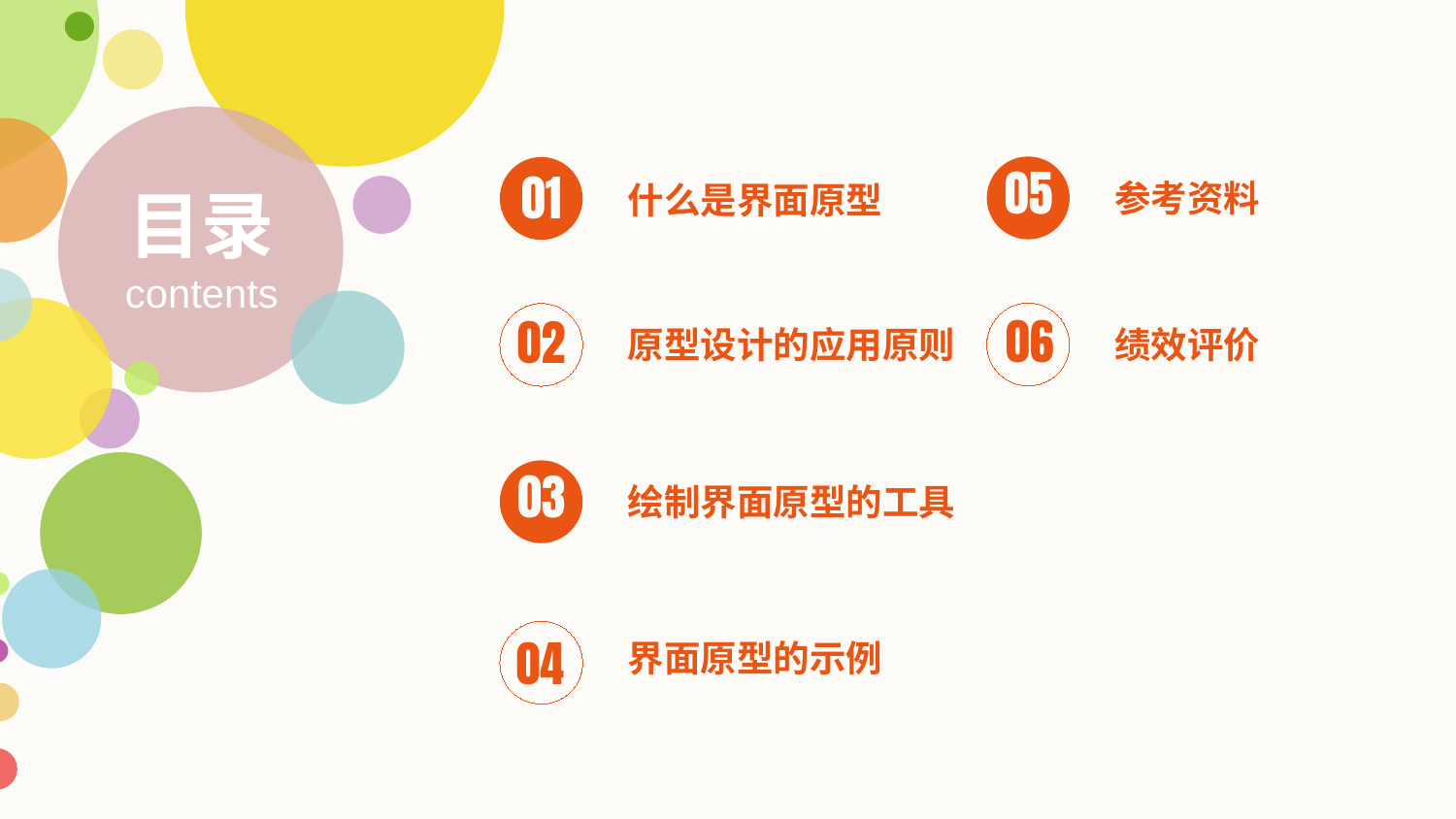

05

参考资料
01
什么是界面原型

目录
contents

06
原型设计的应用原则
02
绩效评价

03
绘制界面原型的工具

界面原型的示例
04